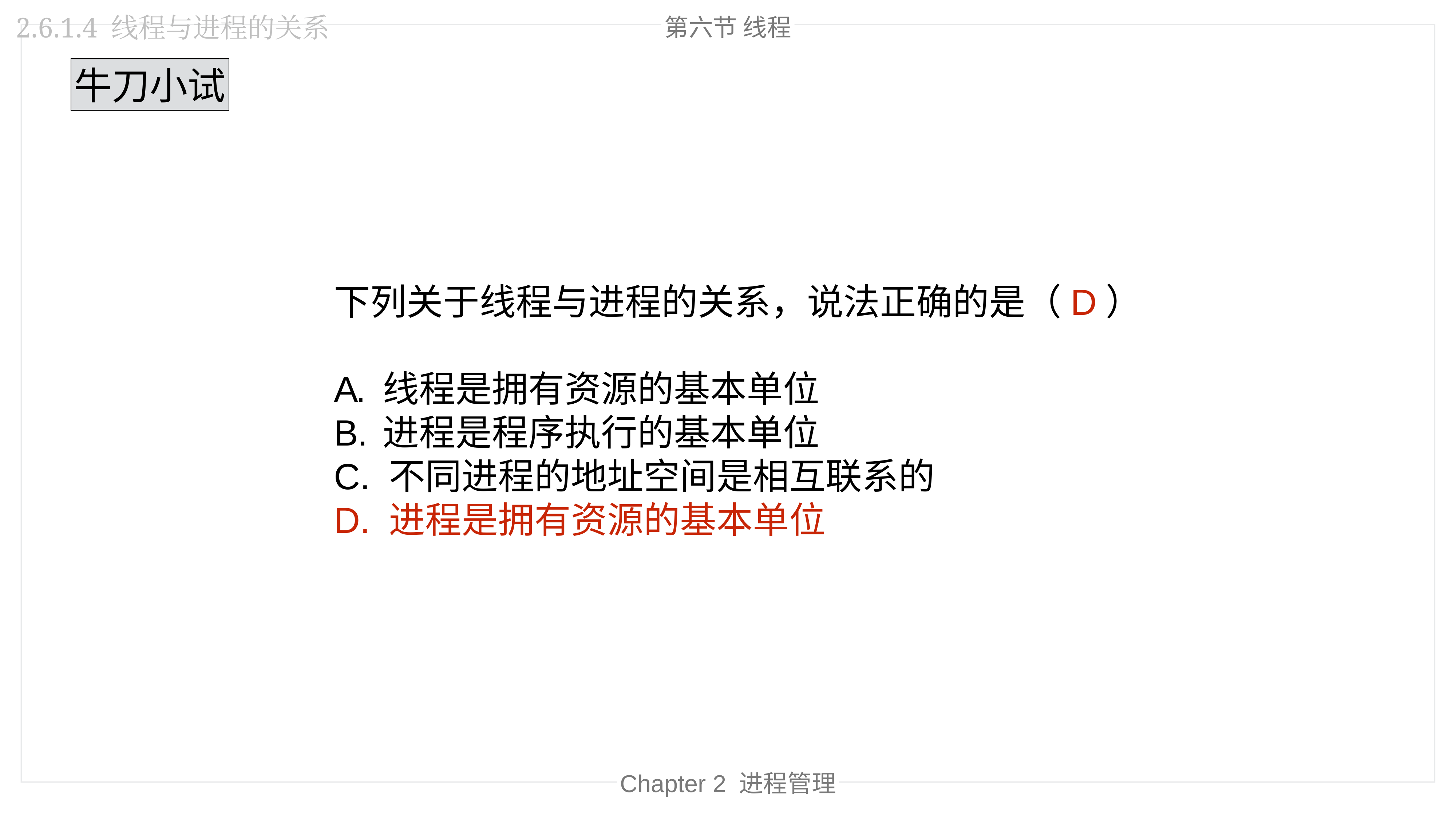

第六节 线程
2.6.1.4 线程与进程的关系
牛刀小试
下列关于线程与进程的关系，说法正确的是（D）

线程是拥有资源的基本单位
进程是程序执行的基本单位
C. 不同进程的地址空间是相互联系的
D. 进程是拥有资源的基本单位
Chapter 2 进程管理